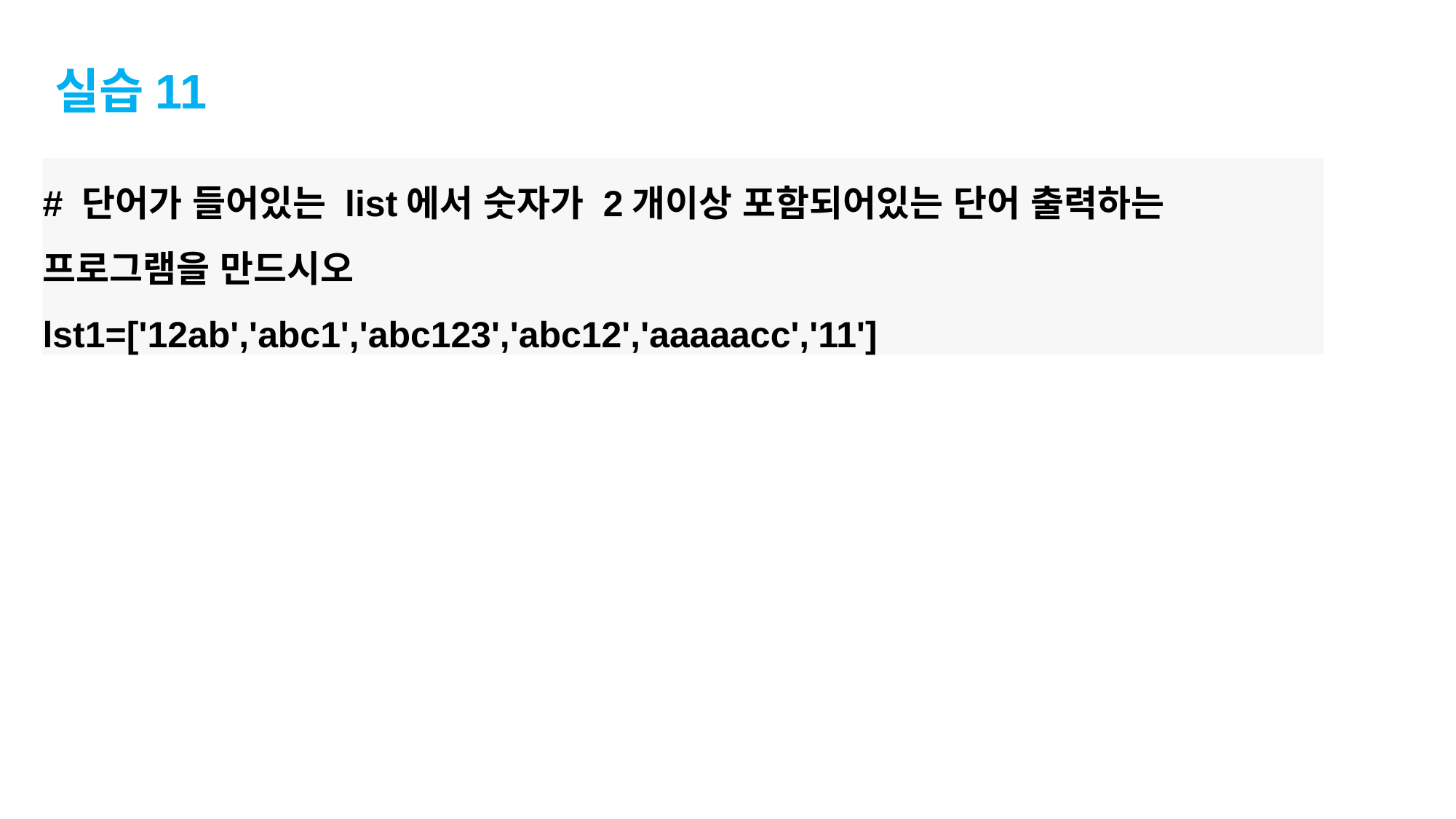

실습11
# 단어가 들어있는 list에서 숫자가 2개이상 포함되어있는 단어 출력하는 프로그램을 만드시오
lst1=['12ab','abc1','abc123','abc12','aaaaacc','11']